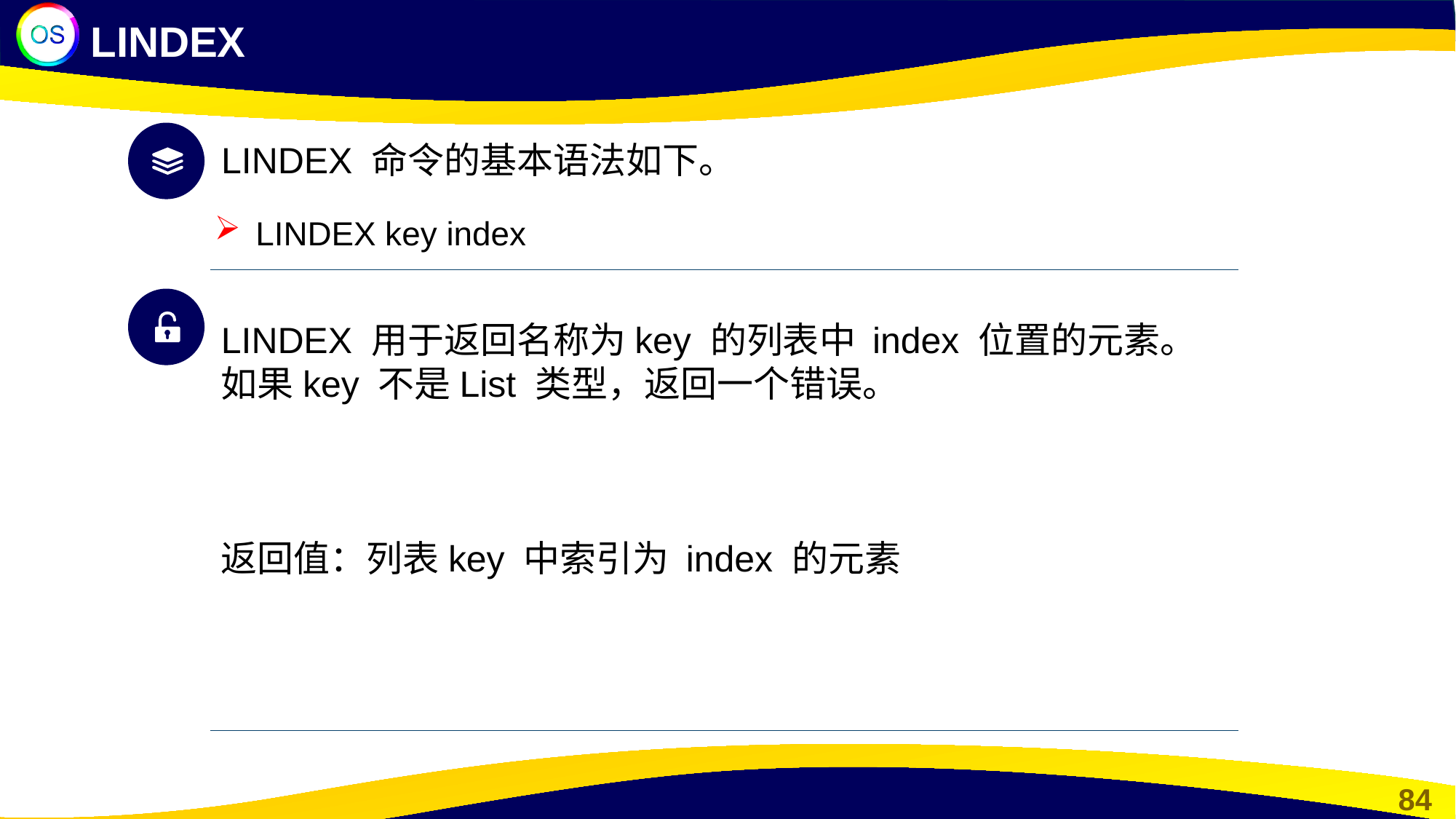

LINDEX

LINDEX 命令的基本语法如下。

LINDEX key index

LINDEX 用于返回名称为key 的列表中 index 位置的元素。如果key 不是List 类型，返回一个错误。

返回值：列表key 中索引为 index 的元素